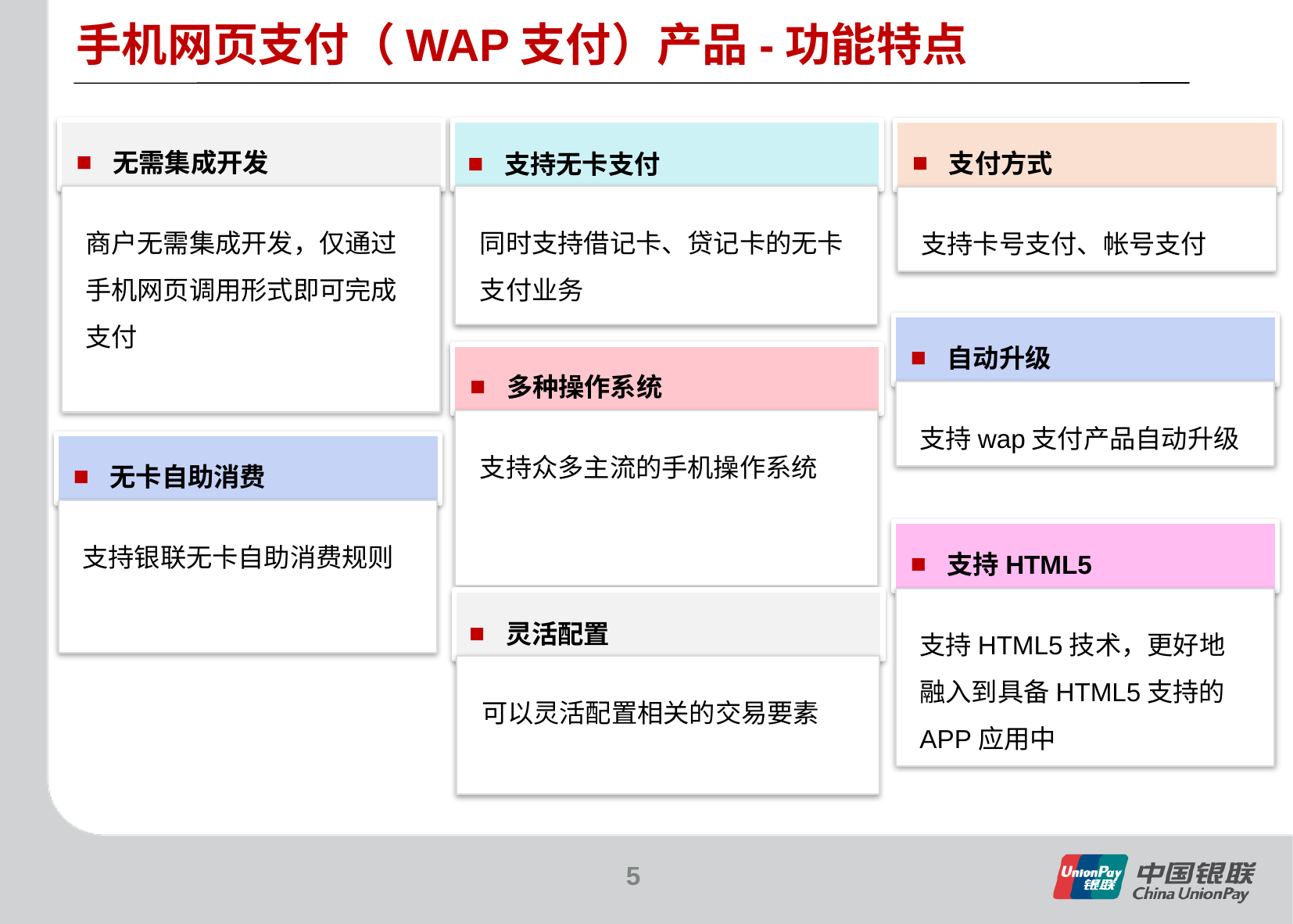

手机网页支付（WAP支付）产品-功能特点

无需集成开发

商户无需集成开发，仅通过手机网页调用形式即可完成支付

支持无卡支付

同时支持借记卡、贷记卡的无卡支付业务

支付方式

支持卡号支付、帐号支付

自动升级

支持wap支付产品自动升级

多种操作系统

支持众多主流的手机操作系统

无卡自助消费

支持银联无卡自助消费规则

支持HTML5

支持HTML5技术，更好地融入到具备HTML5支持的APP应用中

灵活配置

可以灵活配置相关的交易要素